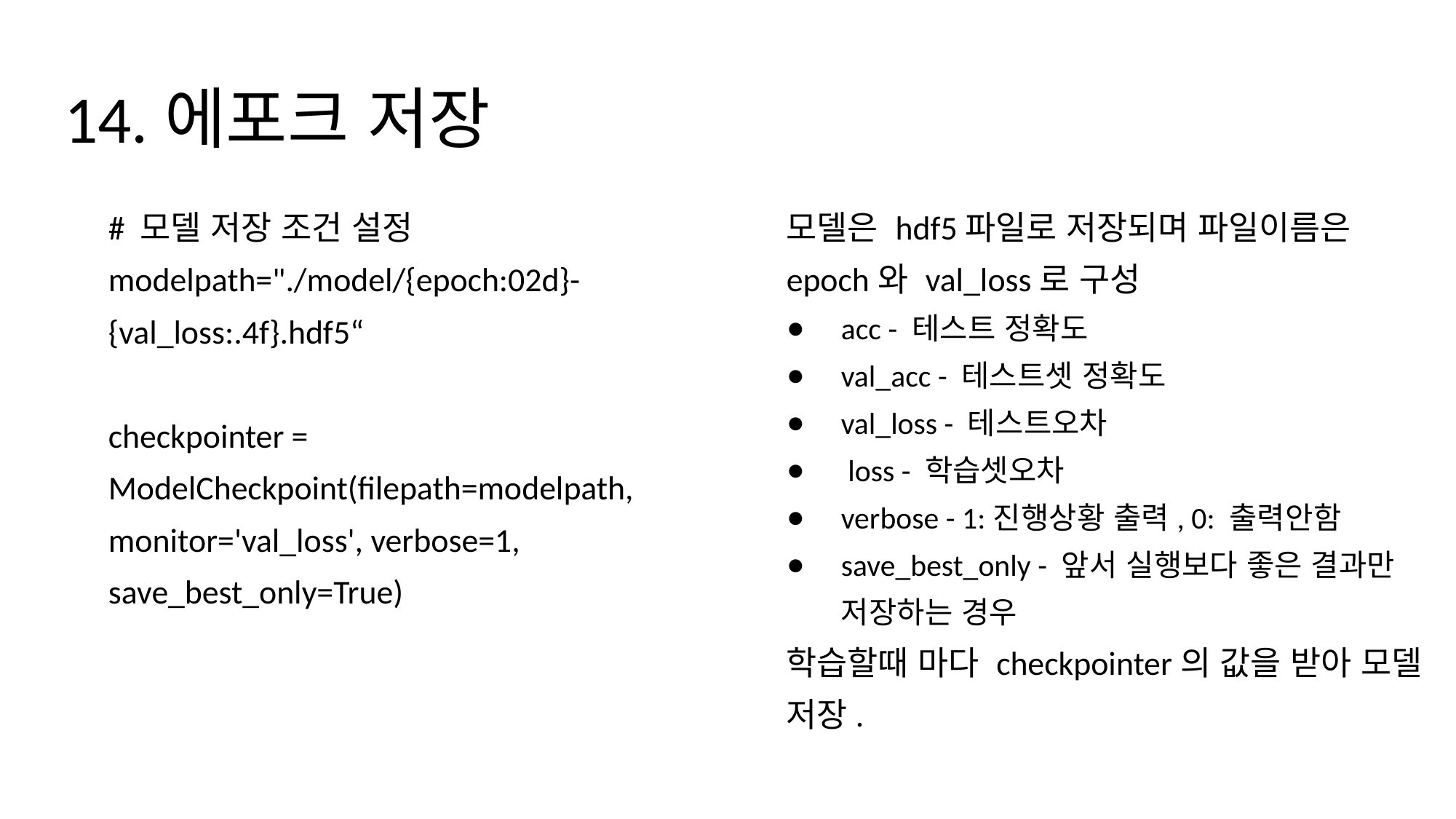

# 14.에포크 저장
# 모델 저장 조건 설정
modelpath="./model/{epoch:02d}-{val_loss:.4f}.hdf5“

checkpointer = ModelCheckpoint(filepath=modelpath, monitor='val_loss', verbose=1, save_best_only=True)

모델은 hdf5파일로 저장되며 파일이름은 epoch와 val_loss로 구성
acc - 테스트 정확도
val_acc - 테스트셋 정확도
val_loss - 테스트오차
 loss - 학습셋오차
verbose - 1:진행상황 출력, 0: 출력안함
save_best_only - 앞서 실행보다 좋은 결과만 저장하는 경우
학습할때 마다 checkpointer의 값을 받아 모델 저장.